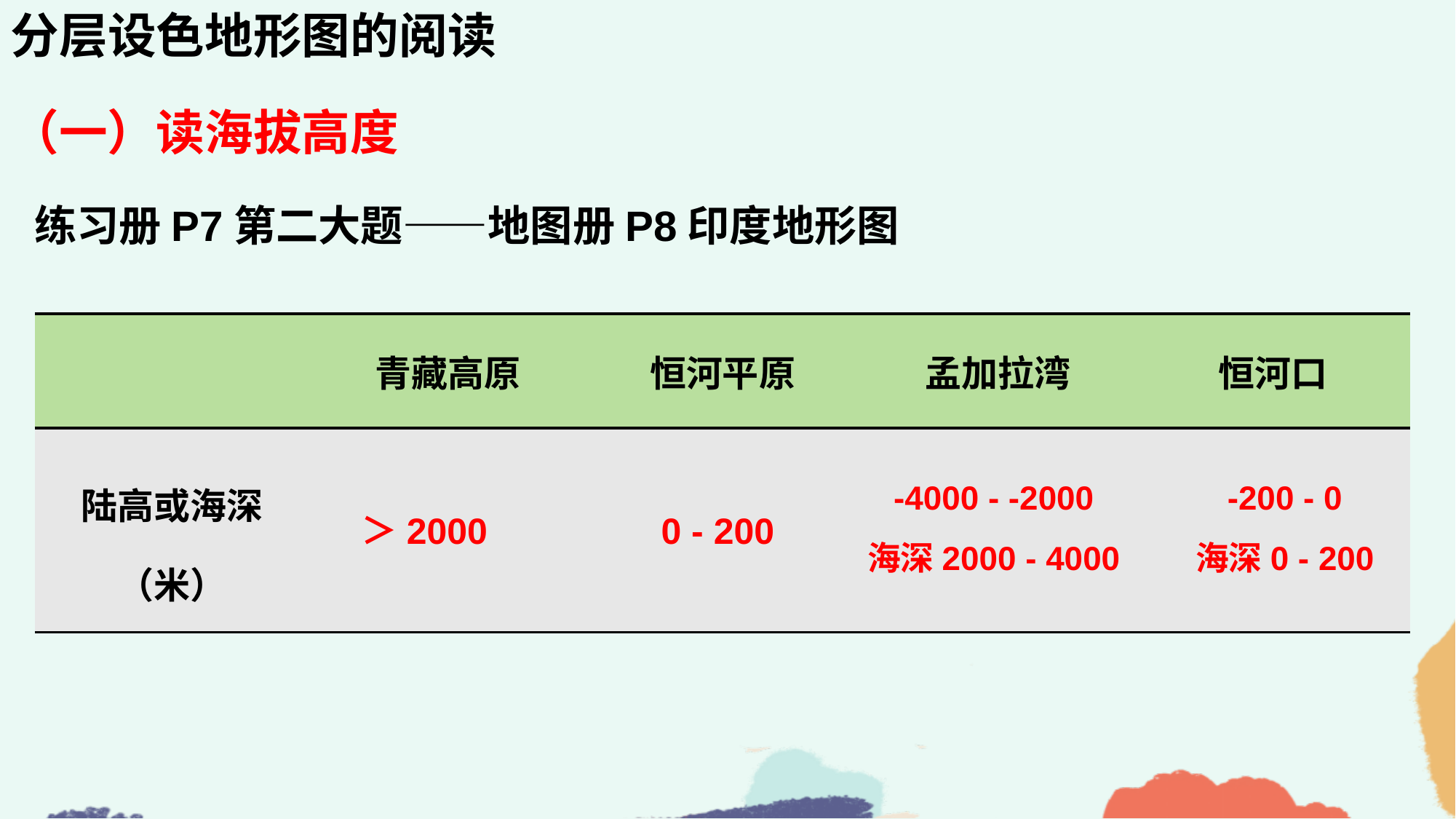

分层设色地形图的阅读
（一）读海拔高度
练习册P7第二大题——地图册P8印度地形图
|  | 青藏高原 | 恒河平原 | 孟加拉湾 | 恒河口 |
| --- | --- | --- | --- | --- |
| 陆高或海深（米） |  |  |  |  |
-4000 - -2000
海深2000 - 4000
-200 - 0
海深0 - 200
＞2000
0 - 200